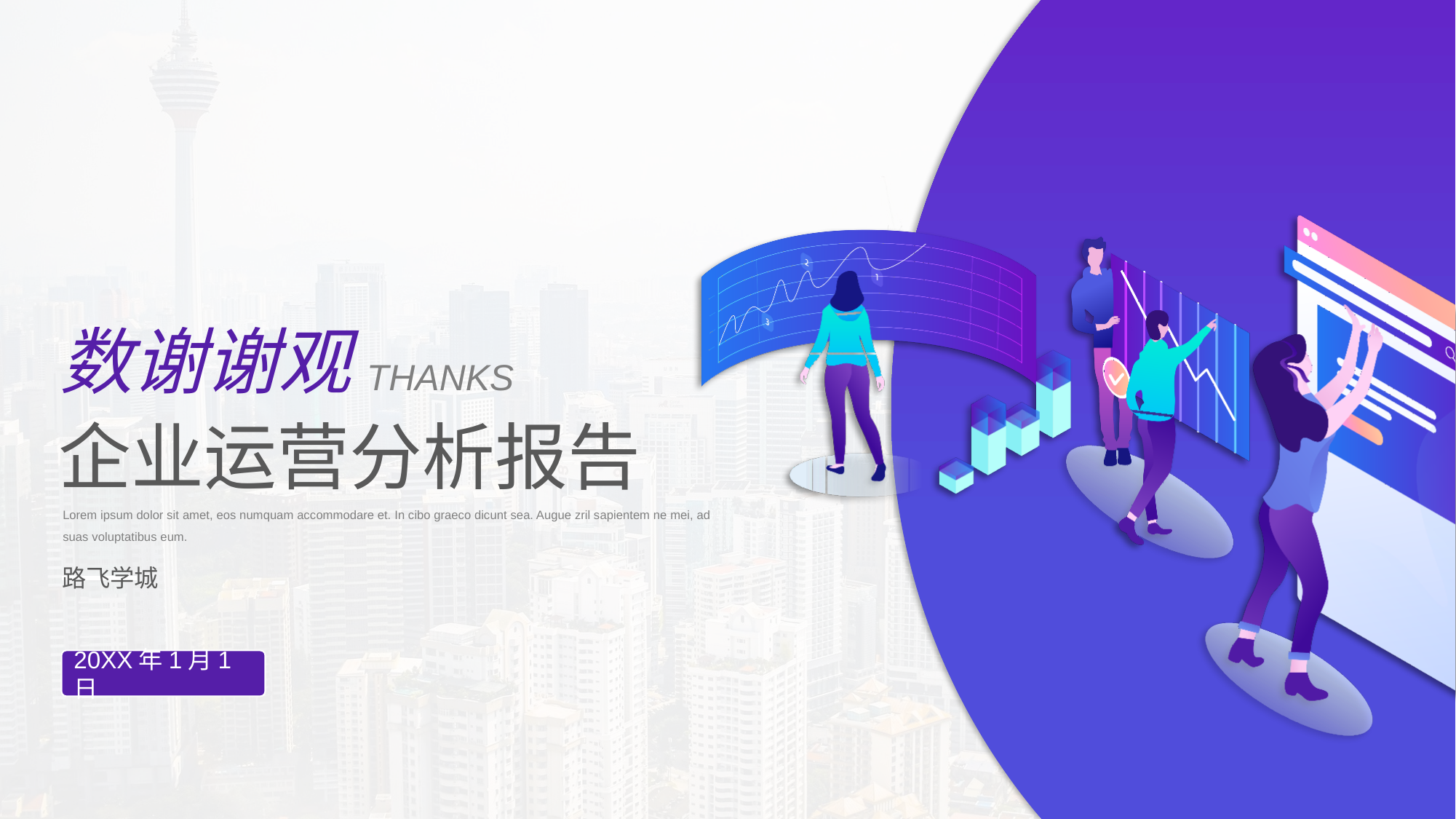

数谢谢观
THANKS
企业运营分析报告
Lorem ipsum dolor sit amet, eos numquam accommodare et. In cibo graeco dicunt sea. Augue zril sapientem ne mei, ad suas voluptatibus eum.
路飞学城
20XX年1月1日